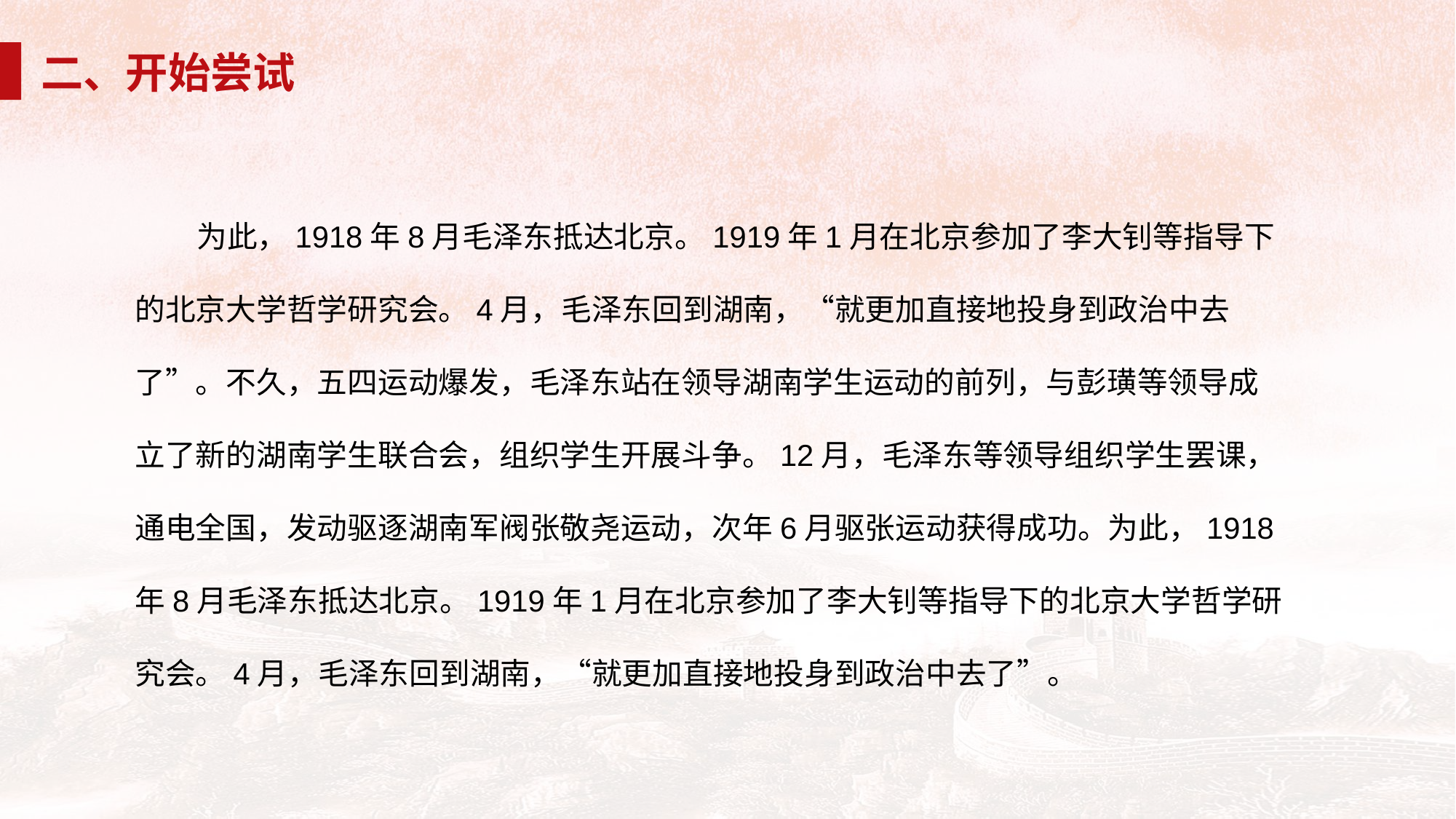

二、开始尝试

        为此，1918年8月毛泽东抵达北京。1919年1月在北京参加了李大钊等指导下的北京大学哲学研究会。4月，毛泽东回到湖南，“就更加直接地投身到政治中去了”。不久，五四运动爆发，毛泽东站在领导湖南学生运动的前列，与彭璜等领导成立了新的湖南学生联合会，组织学生开展斗争。12月，毛泽东等领导组织学生罢课，通电全国，发动驱逐湖南军阀张敬尧运动，次年6月驱张运动获得成功。为此，1918年8月毛泽东抵达北京。1919年1月在北京参加了李大钊等指导下的北京大学哲学研究会。4月，毛泽东回到湖南，“就更加直接地投身到政治中去了”。